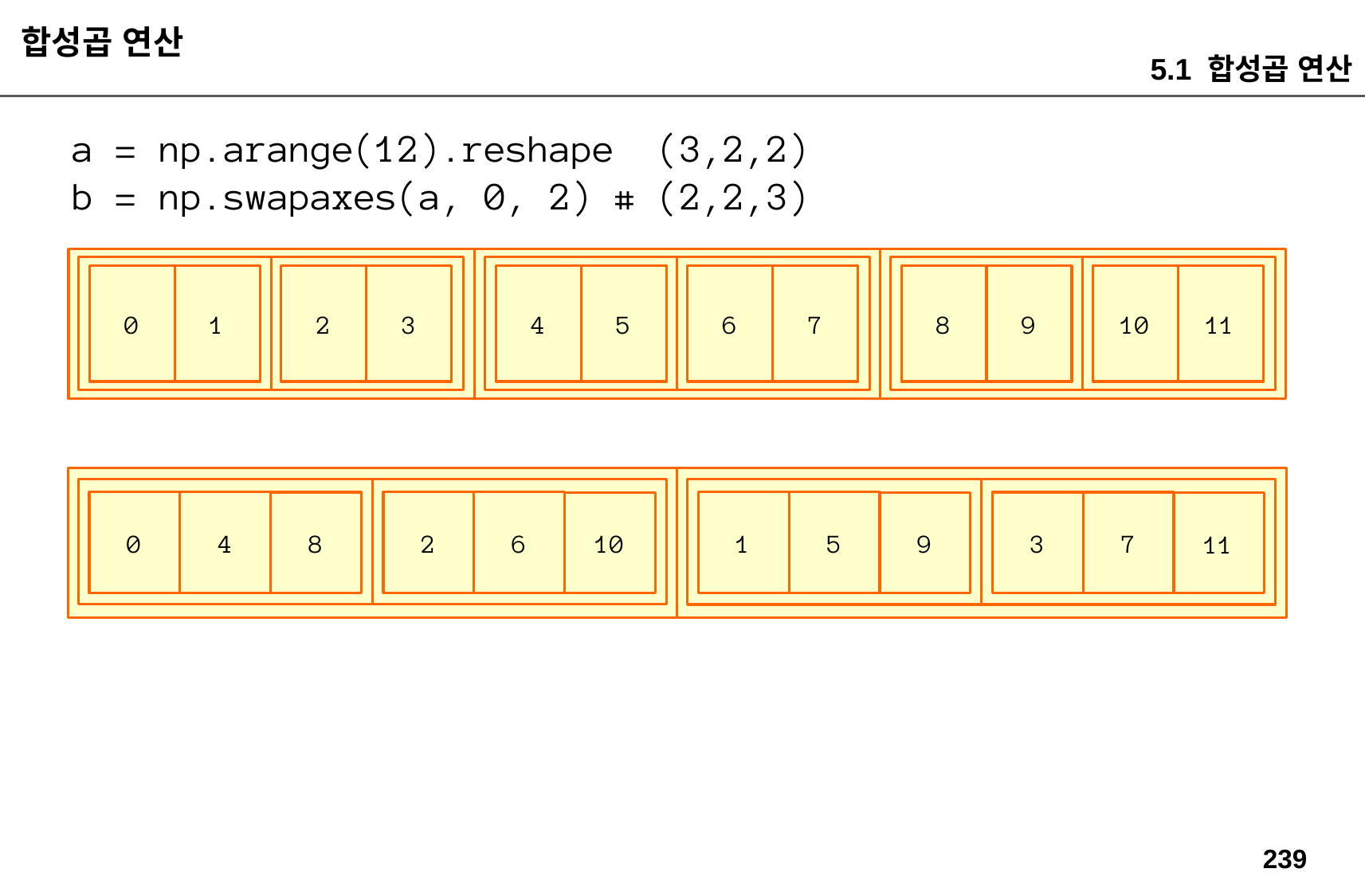

합성곱 연산
5.1 합성곱 연산
a = np.arange(12).reshape  (3,2,2)
b = np.swapaxes(a, 0, 2) # (2,2,3)

0
1
4
5
8
9
2
3
6
7
10
11

4
0
5
1
6
2
7
3
8
9
10
11